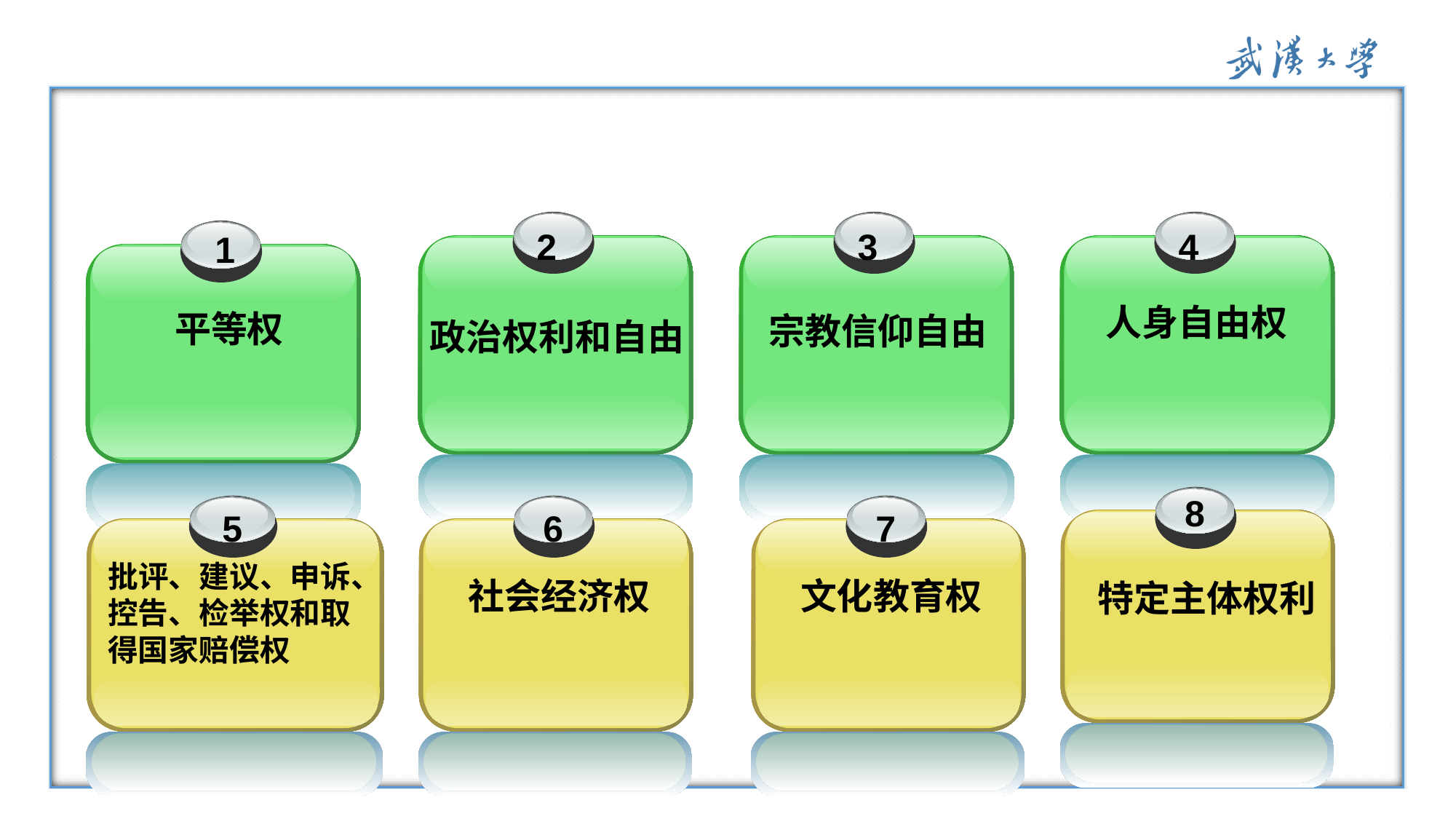

2

政治权利和自由

3

宗教信仰自由

4

人身自由权

1

平等权

8

特定主体权利

5

批评、建议、申诉、控告、检举权和取得国家赔偿权

6

社会经济权

7

文化教育权